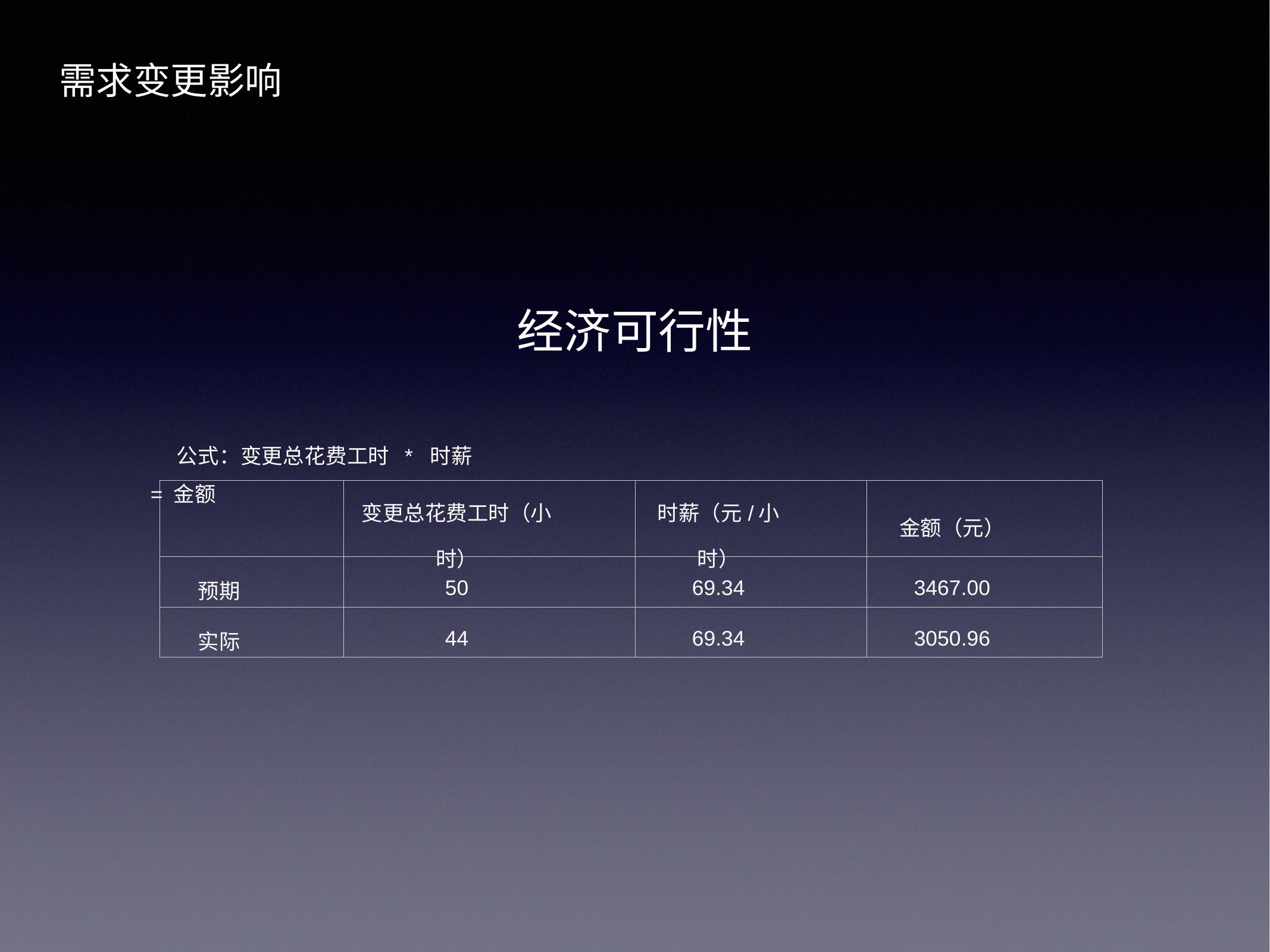

需求变更影响
经济可行性

公式：变更总花费工时  *  时薪  = 金额
|  | 变更总花费工时（小时） | 时薪（元/小时） | 金额（元） |
| --- | --- | --- | --- |
| 预期 | 50 | 69.34 | 3467.00 |
| 实际 | 44 | 69.34 | 3050.96 |